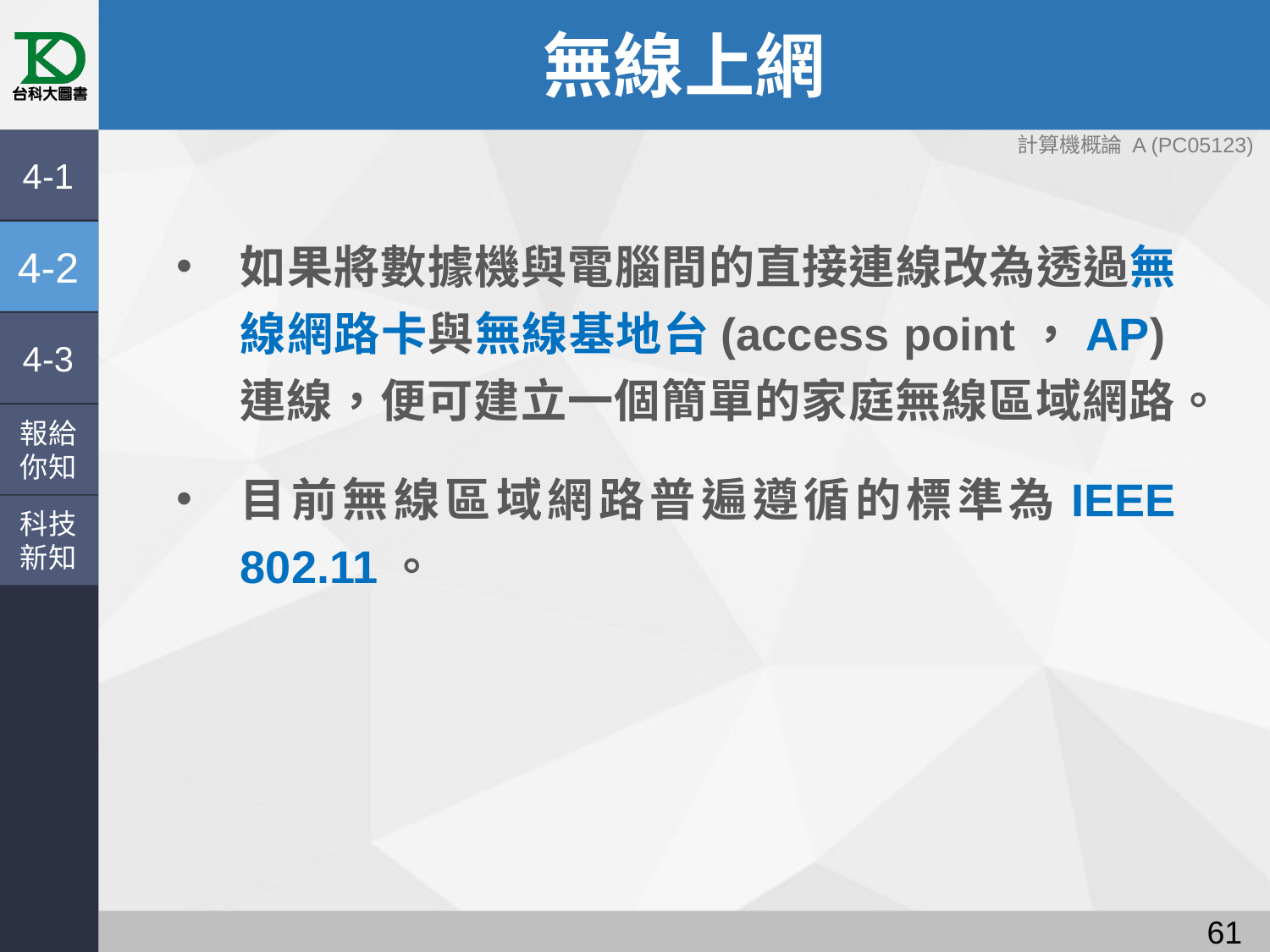

# 無線上網
4-1
如果將數據機與電腦間的直接連線改為透過無線網路卡與無線基地台(access point，AP)連線，便可建立一個簡單的家庭無線區域網路。
目前無線區域網路普遍遵循的標準為IEEE 802.11。
4-2
4-3
報給
你知
科技
新知
61